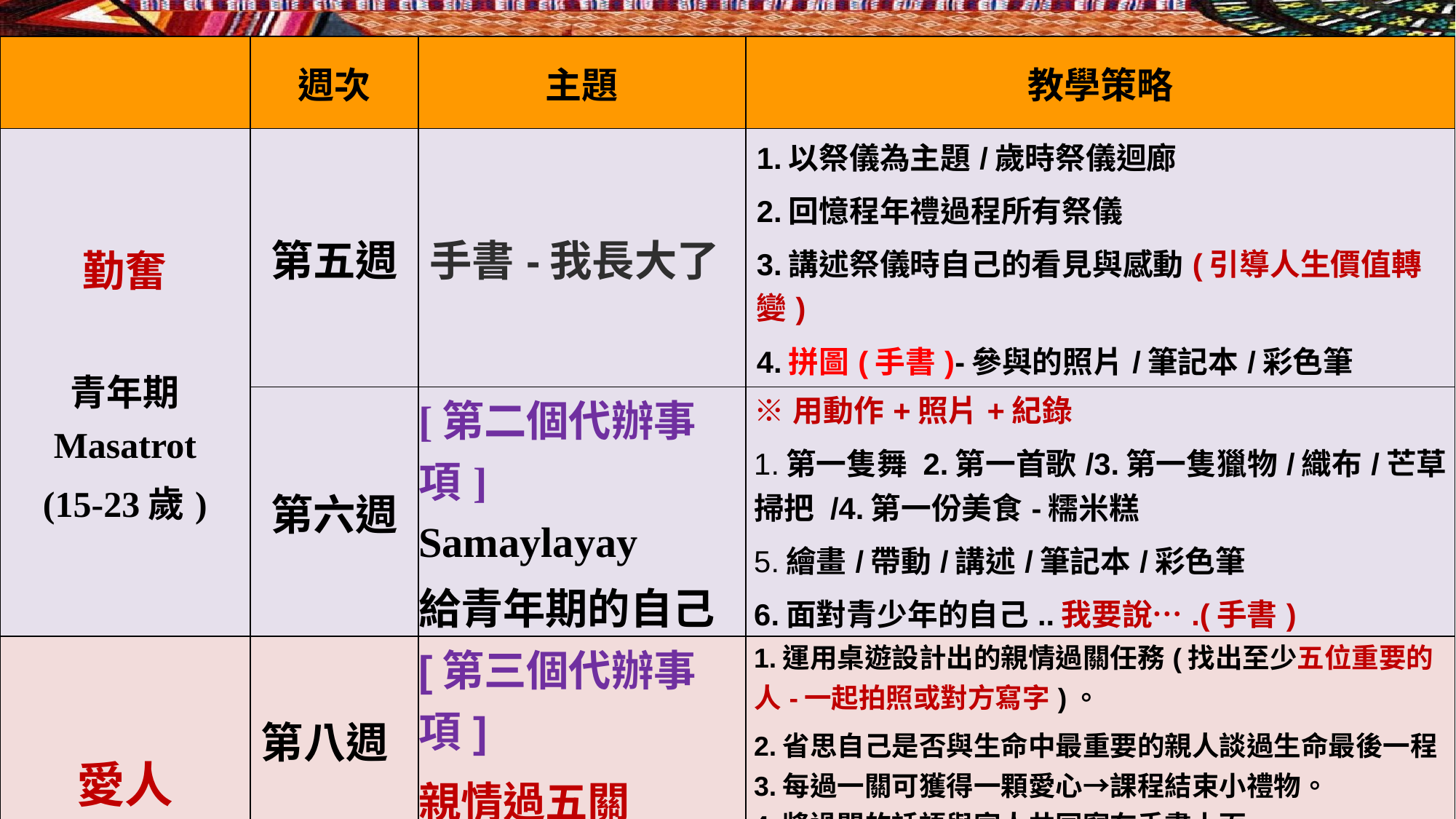

|  | 週次 | 主題 | 教學策略 |
| --- | --- | --- | --- |
| 勤奮 青年期 Masatrot (15-23歲) | 第五週 | 手書-我長大了 | 1.以祭儀為主題/歲時祭儀迴廊 2.回憶程年禮過程所有祭儀 3.講述祭儀時自己的看見與感動(引導人生價值轉變) 4.拼圖(手書)-參與的照片/筆記本/彩色筆 |
|  | 第六週 | [第二個代辦事項] Samaylayay 給青年期的自己 | ※用動作+照片+紀錄 1.第一隻舞 2.第一首歌/3.第一隻獵物/織布/芒草掃把 /4.第一份美食-糯米糕 5.繪畫/帶動/講述/筆記本/彩色筆 6.面對青少年的自己..我要說….(手書) |
| 愛人 wama/wina 成年期 | 第八週 | [第三個代辦事項] 親情過五關 | 1.運用桌遊設計出的親情過關任務(找出至少五位重要的人-一起拍照或對方寫字)。 2.省思自己是否與生命中最重要的親人談過生命最後一程3.每過一關可獲得一顆愛心→課程結束小禮物。 4.將過關的話語與家人共同寫在手書上面 |
|  | 第九週 | [第四個代辦事項] 愛心留言樹 | 1.做自己的一顆巴吉路樹(製作一顆樹+愛心便利貼 2.每顆巴吉路果實上寫下敬神、自愛、愛人及勤奮的精神，以感謝神、自己及他人。 |
#